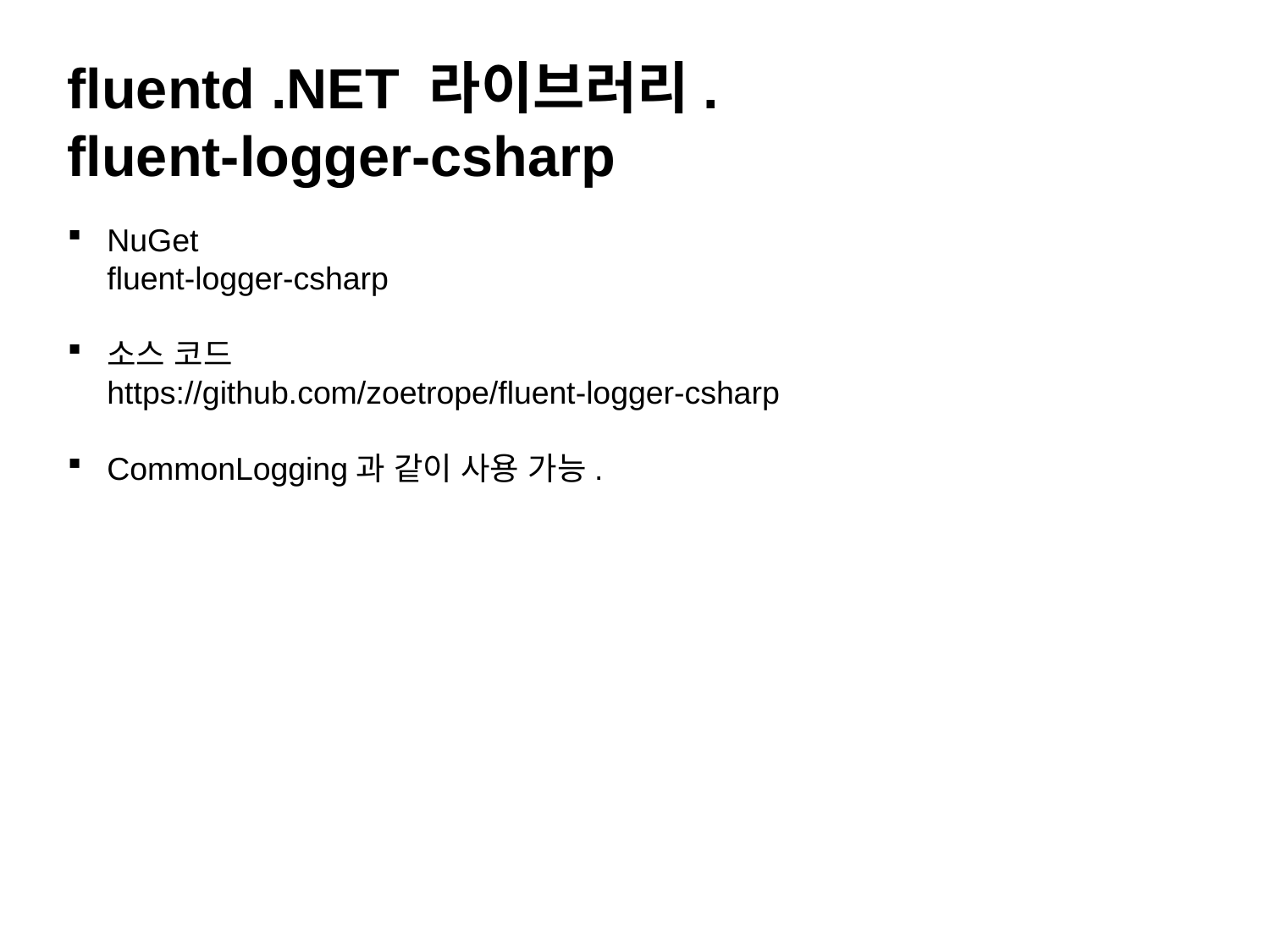

fluentd .NET 라이브러리. fluent-logger-csharp
NuGet
fluent-logger-csharp
소스 코드
https://github.com/zoetrope/fluent-logger-csharp

CommonLogging과 같이 사용 가능.